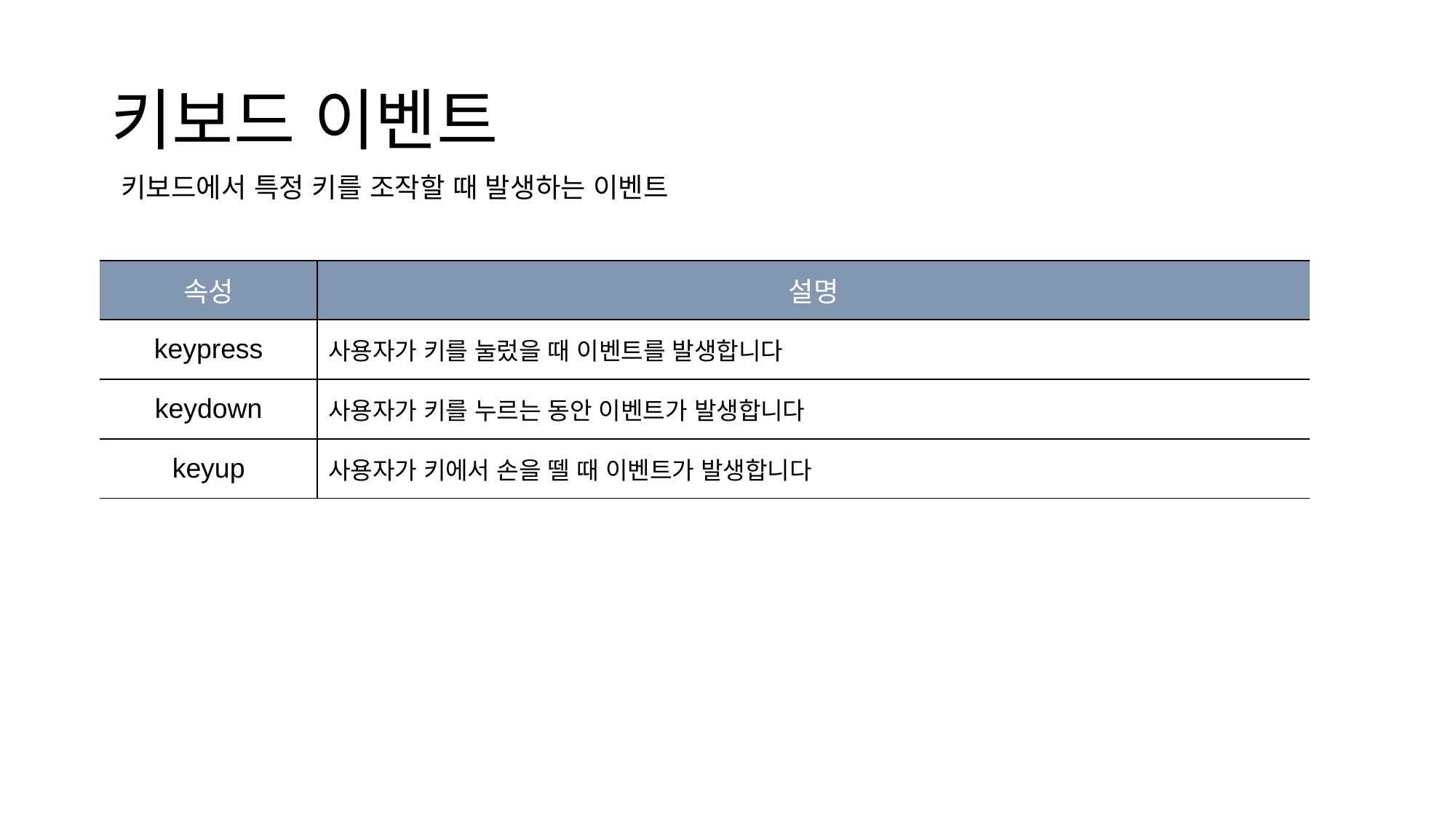

# 키보드 이벤트
키보드에서 특정 키를 조작할 때 발생하는 이벤트
| 속성 | 설명 |
| --- | --- |
| keypress | 사용자가 키를 눌렀을 때 이벤트를 발생합니다 |
| keydown | 사용자가 키를 누르는 동안 이벤트가 발생합니다 |
| keyup | 사용자가 키에서 손을 뗄 때 이벤트가 발생합니다 |